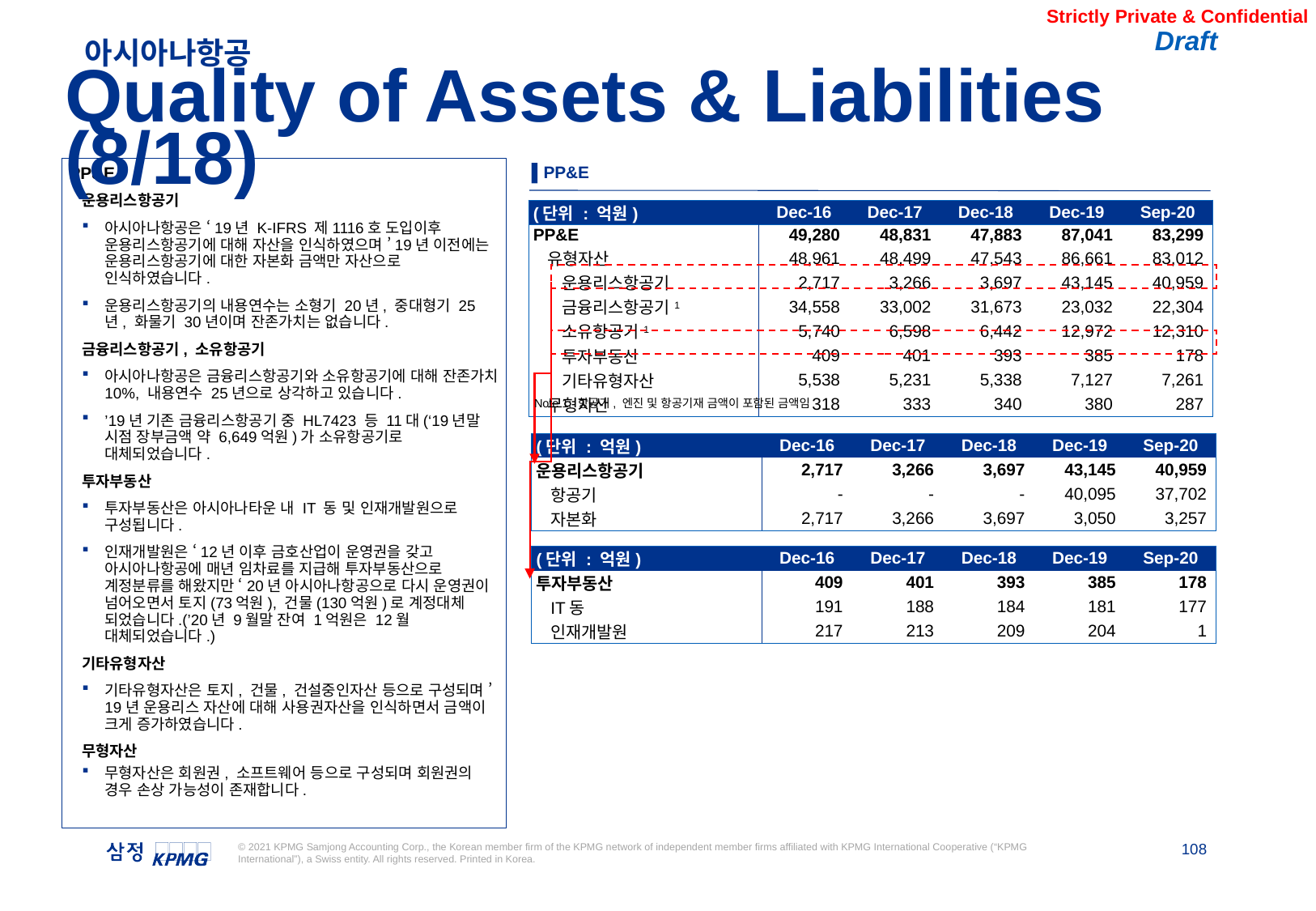

아시아나항공
Quality of Assets & Liabilities (8/18)
▌PP&E
PP&E
운용리스항공기
아시아나항공은 ‘19년 K-IFRS 제1116호 도입이후 운용리스항공기에 대해 자산을 인식하였으며 ’19년 이전에는 운용리스항공기에 대한 자본화 금액만 자산으로 인식하였습니다.
운용리스항공기의 내용연수는 소형기 20년, 중대형기 25년, 화물기 30년이며 잔존가치는 없습니다.
금융리스항공기, 소유항공기
아시아나항공은 금융리스항공기와 소유항공기에 대해 잔존가치 10%, 내용연수 25년으로 상각하고 있습니다.
’19년 기존 금융리스항공기 중 HL7423 등 11대(‘19년말 시점 장부금액 약 6,649억원)가 소유항공기로 대체되었습니다.
투자부동산
투자부동산은 아시아나타운 내 IT 동 및 인재개발원으로 구성됩니다.
인재개발원은 ‘12년 이후 금호산업이 운영권을 갖고 아시아나항공에 매년 임차료를 지급해 투자부동산으로 계정분류를 해왔지만 ‘20년 아시아나항공으로 다시 운영권이 넘어오면서 토지(73억원), 건물(130억원)로 계정대체 되었습니다.(’20년 9월말 잔여 1억원은 12월 대체되었습니다.)
기타유형자산
기타유형자산은 토지, 건물, 건설중인자산 등으로 구성되며 ’19년 운용리스 자산에 대해 사용권자산을 인식하면서 금액이 크게 증가하였습니다.
무형자산
무형자산은 회원권, 소프트웨어 등으로 구성되며 회원권의 경우 손상 가능성이 존재합니다.

| (단위 : 억원) | Dec-16 | Dec-17 | Dec-18 | Dec-19 | Sep-20 |
| --- | --- | --- | --- | --- | --- |
| PP&E | 49,280 | 48,831 | 47,883 | 87,041 | 83,299 |
| 유형자산 | 48,961 | 48,499 | 47,543 | 86,661 | 83,012 |
| 운용리스항공기 | 2,717 | 3,266 | 3,697 | 43,145 | 40,959 |
| 금융리스항공기1 | 34,558 | 33,002 | 31,673 | 23,032 | 22,304 |
| 소유항공기1 | 5,740 | 6,598 | 6,442 | 12,972 | 12,310 |
| 투자부동산 | 409 | 401 | 393 | 385 | 178 |
| 기타유형자산 | 5,538 | 5,231 | 5,338 | 7,127 | 7,261 |
| 무형자산 | 318 | 333 | 340 | 380 | 287 |

Note 1: 항공기, 엔진 및 항공기재 금액이 포함된 금액임
| (단위 : 억원) | Dec-16 | Dec-17 | Dec-18 | Dec-19 | Sep-20 |
| --- | --- | --- | --- | --- | --- |
| 운용리스항공기 | 2,717 | 3,266 | 3,697 | 43,145 | 40,959 |
| 항공기 | - | - | - | 40,095 | 37,702 |
| 자본화 | 2,717 | 3,266 | 3,697 | 3,050 | 3,257 |
| (단위 : 억원) | Dec-16 | Dec-17 | Dec-18 | Dec-19 | Sep-20 |
| --- | --- | --- | --- | --- | --- |
| 투자부동산 | 409 | 401 | 393 | 385 | 178 |
| IT동 | 191 | 188 | 184 | 181 | 177 |
| 인재개발원 | 217 | 213 | 209 | 204 | 1 |